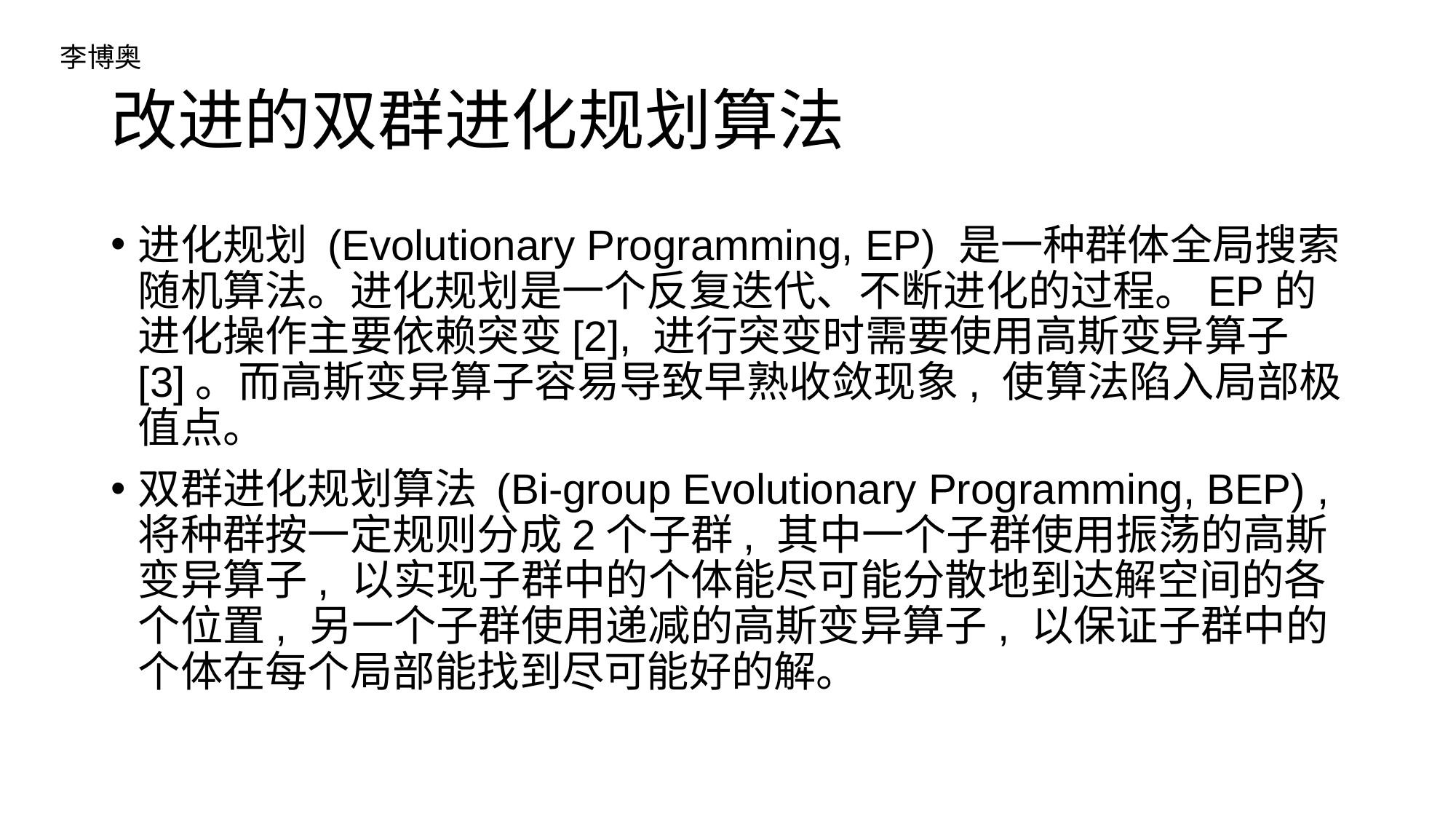

李博奥
# 改进的双群进化规划算法
进化规划 (Evolutionary Programming, EP) 是一种群体全局搜索随机算法。进化规划是一个反复迭代、不断进化的过程。EP的进化操作主要依赖突变[2], 进行突变时需要使用高斯变异算子[3]。而高斯变异算子容易导致早熟收敛现象, 使算法陷入局部极值点。
双群进化规划算法 (Bi-group Evolutionary Programming, BEP) , 将种群按一定规则分成2个子群, 其中一个子群使用振荡的高斯变异算子, 以实现子群中的个体能尽可能分散地到达解空间的各个位置, 另一个子群使用递减的高斯变异算子, 以保证子群中的个体在每个局部能找到尽可能好的解。